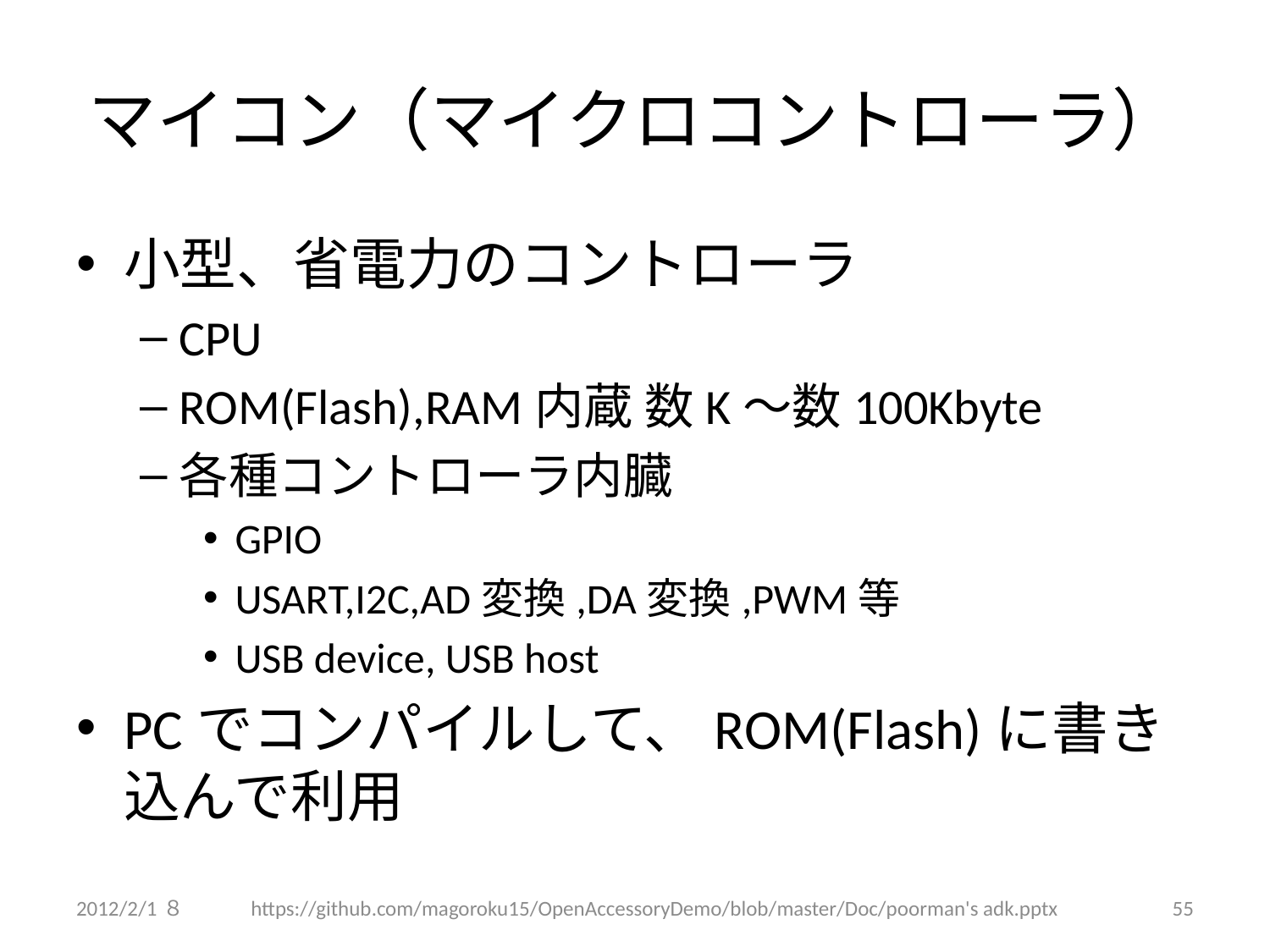

# マイコン（マイクロコントローラ）
小型、省電力のコントローラ
CPU
ROM(Flash),RAM内蔵 数K～数100Kbyte
各種コントローラ内臓
GPIO
USART,I2C,AD変換,DA変換,PWM等
USB device, USB host
PCでコンパイルして、ROM(Flash)に書き込んで利用
2012/2/1８
https://github.com/magoroku15/OpenAccessoryDemo/blob/master/Doc/poorman's adk.pptx
55